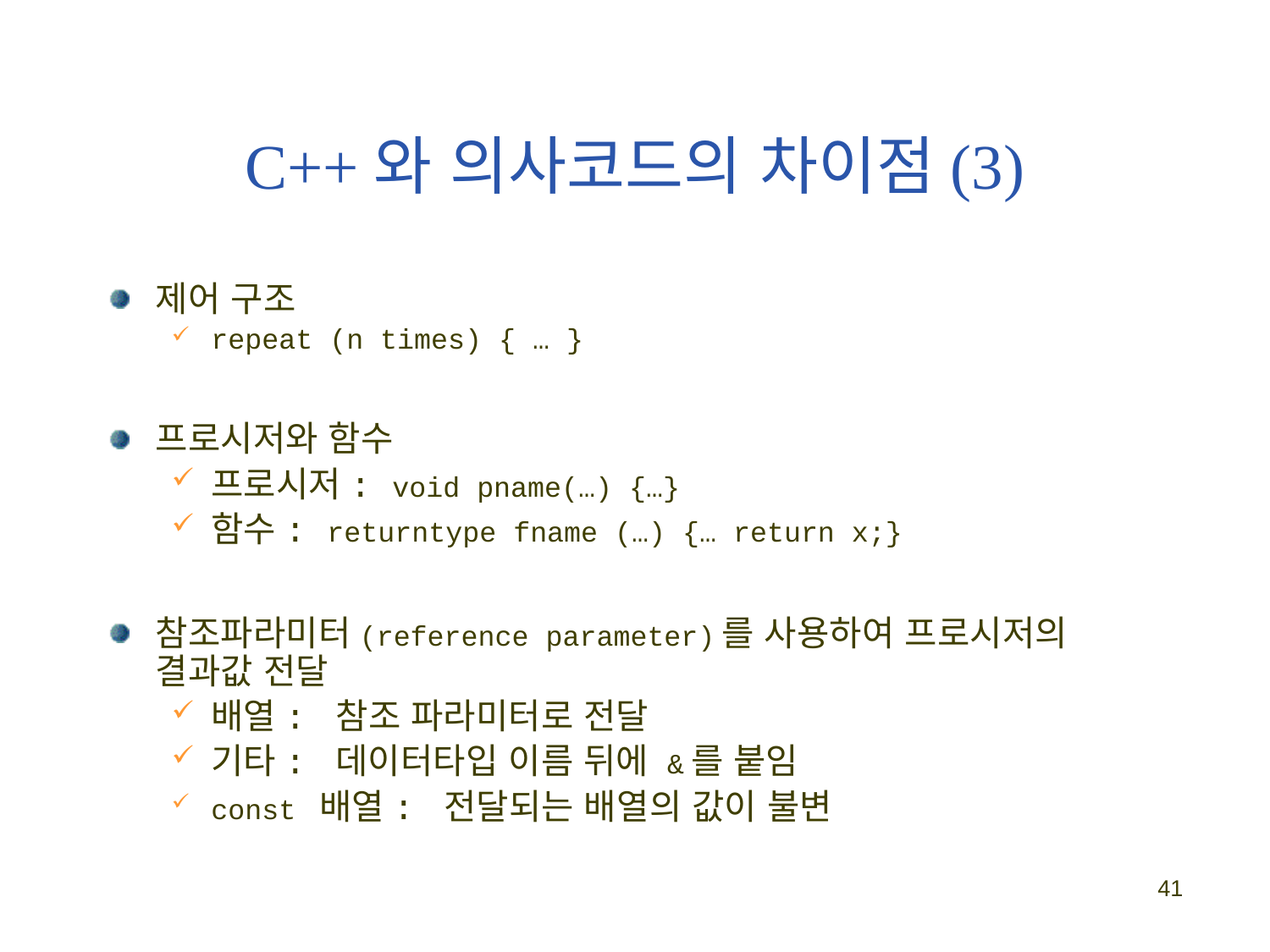

# C++와 의사코드의 차이점(3)
제어 구조
repeat (n times) { … }

프로시저와 함수
프로시저: void pname(…) {…}
함수: returntype fname (…) {… return x;}

참조파라미터(reference parameter)를 사용하여 프로시저의 결과값 전달
배열: 참조 파라미터로 전달
기타: 데이터타입 이름 뒤에 &를 붙임
const 배열: 전달되는 배열의 값이 불변
41